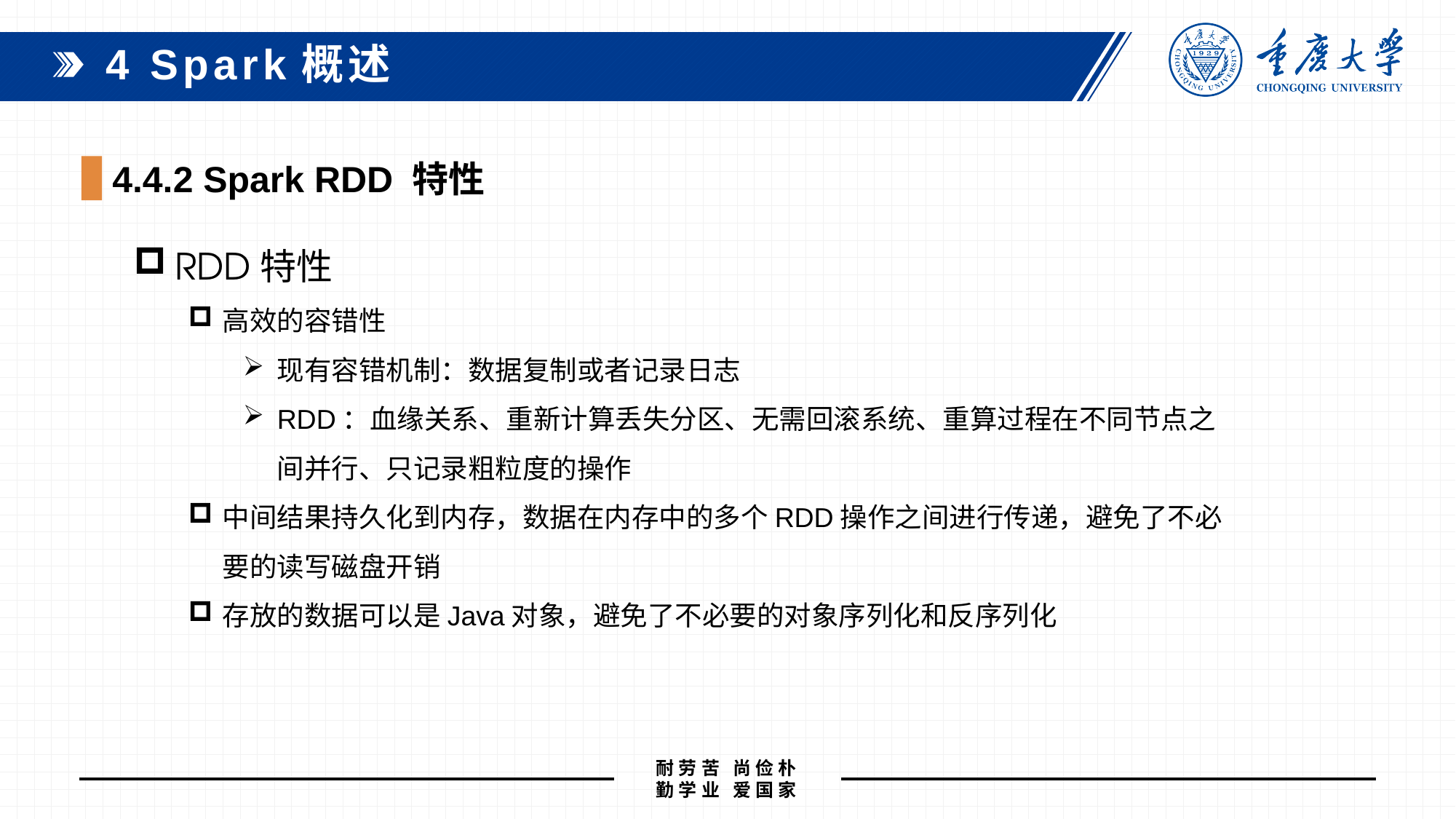

4 Spark概述

4.4.2 Spark RDD 特性
RDD特性
高效的容错性
现有容错机制：数据复制或者记录日志
RDD：血缘关系、重新计算丢失分区、无需回滚系统、重算过程在不同节点之间并行、只记录粗粒度的操作
中间结果持久化到内存，数据在内存中的多个RDD操作之间进行传递，避免了不必要的读写磁盘开销
存放的数据可以是Java对象，避免了不必要的对象序列化和反序列化